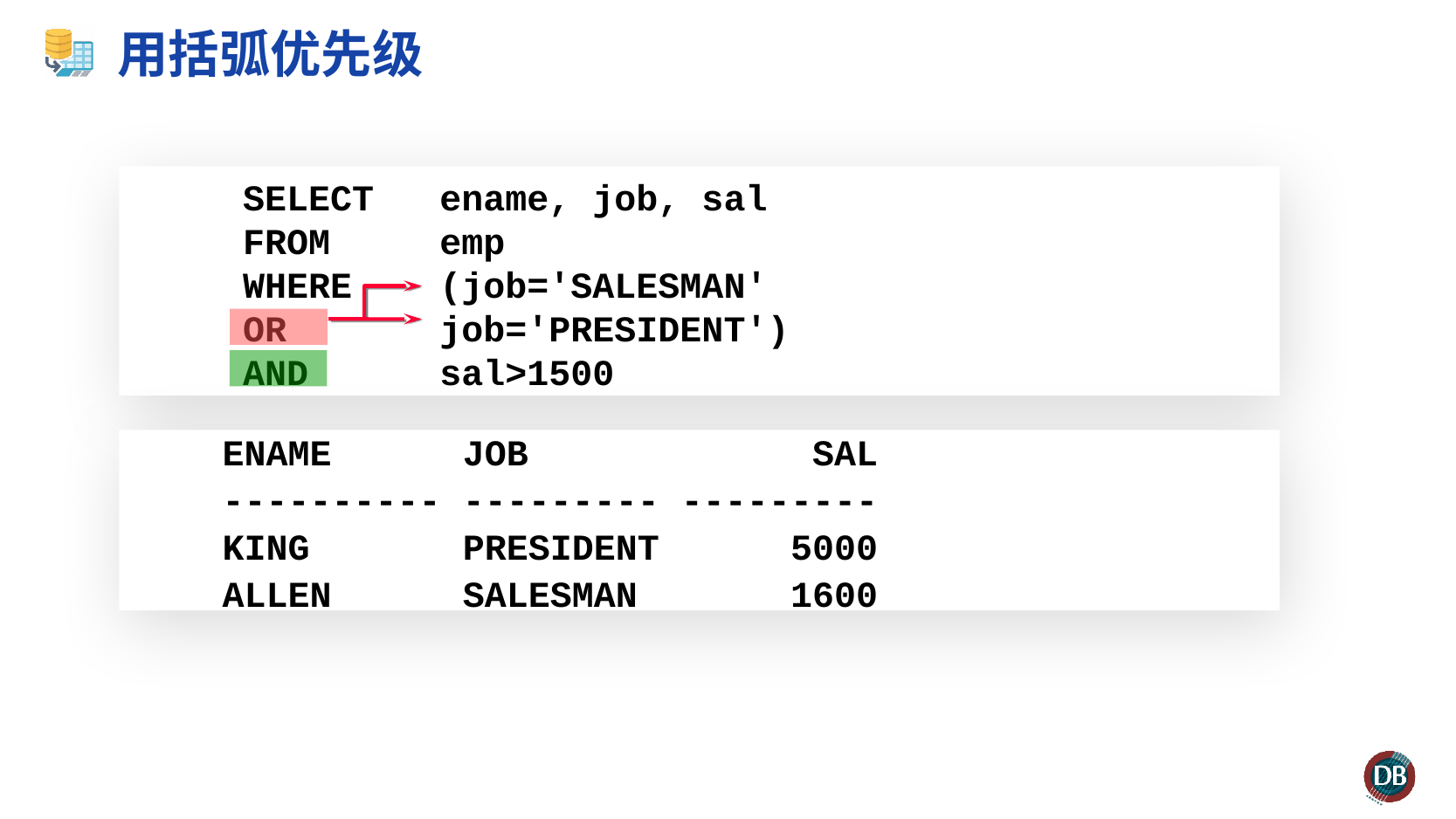

# 用括弧优先级

     SELECT   ename, job, sal
     FROM     emp
     WHERE    (job='SALESMAN'
     OR       job='PRESIDENT')
     AND      sal>1500

ENAME      JOB             SAL
---------- --------- ---------
KING       PRESIDENT      5000
ALLEN      SALESMAN       1600